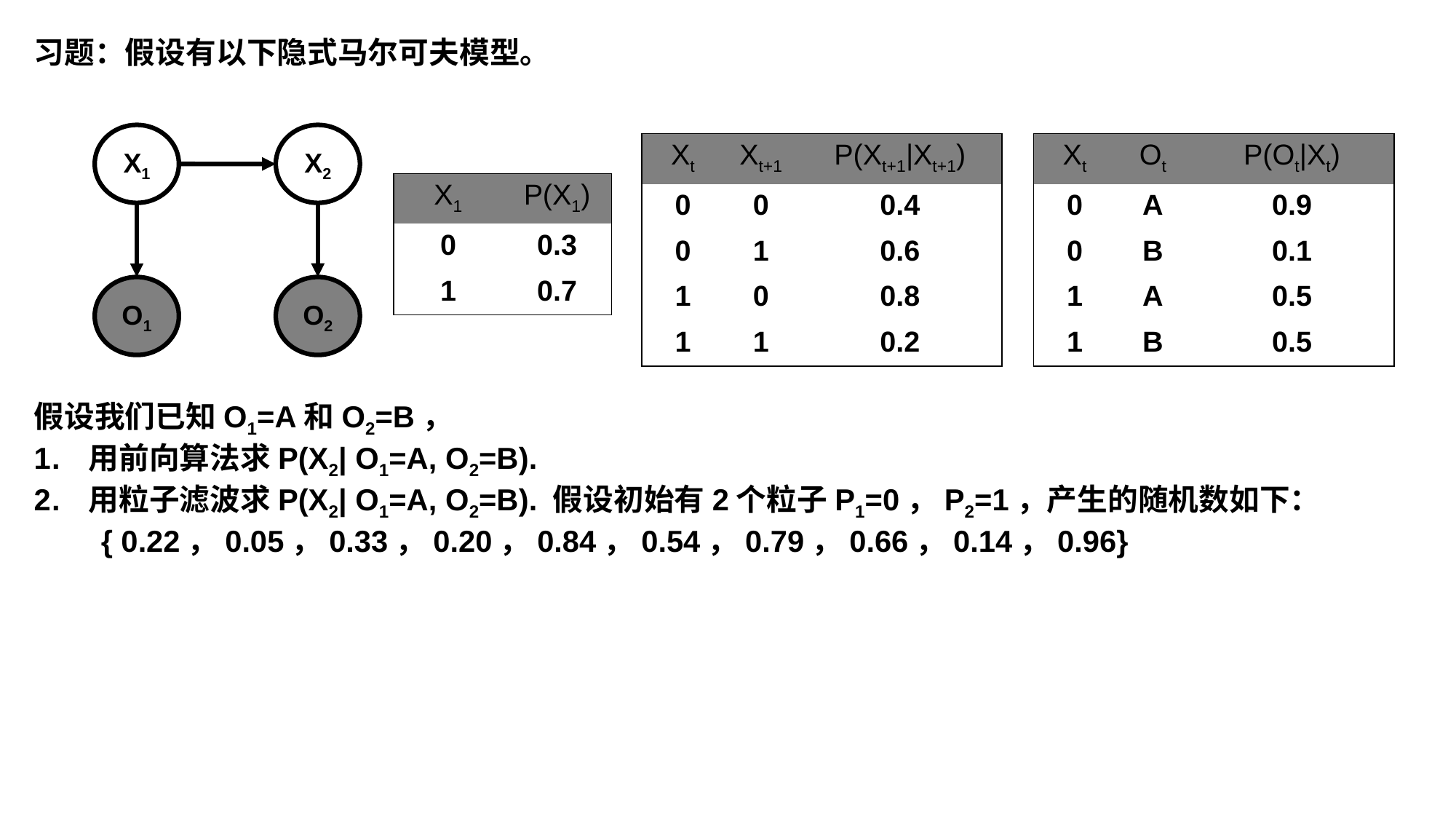

习题：假设有以下隐式马尔可夫模型。

假设我们已知O1=A和O2=B，
用前向算法求P(X2| O1=A, O2=B).
用粒子滤波求P(X2| O1=A, O2=B). 假设初始有2个粒子P1=0，P2=1，产生的随机数如下：
        { 0.22，0.05，0.33，0.20，0.84，0.54，0.79，0.66，0.14，0.96}

X1
X2
O1
O2
| Xt | Xt+1 | P(Xt+1|Xt+1) |
| --- | --- | --- |
| 0 | 0 | 0.4 |
| 0 | 1 | 0.6 |
| 1 | 0 | 0.8 |
| 1 | 1 | 0.2 |
| Xt | Ot | P(Ot|Xt) |
| --- | --- | --- |
| 0 | A | 0.9 |
| 0 | B | 0.1 |
| 1 | A | 0.5 |
| 1 | B | 0.5 |
| X1 | P(X1) |
| --- | --- |
| 0 | 0.3 |
| 1 | 0.7 |